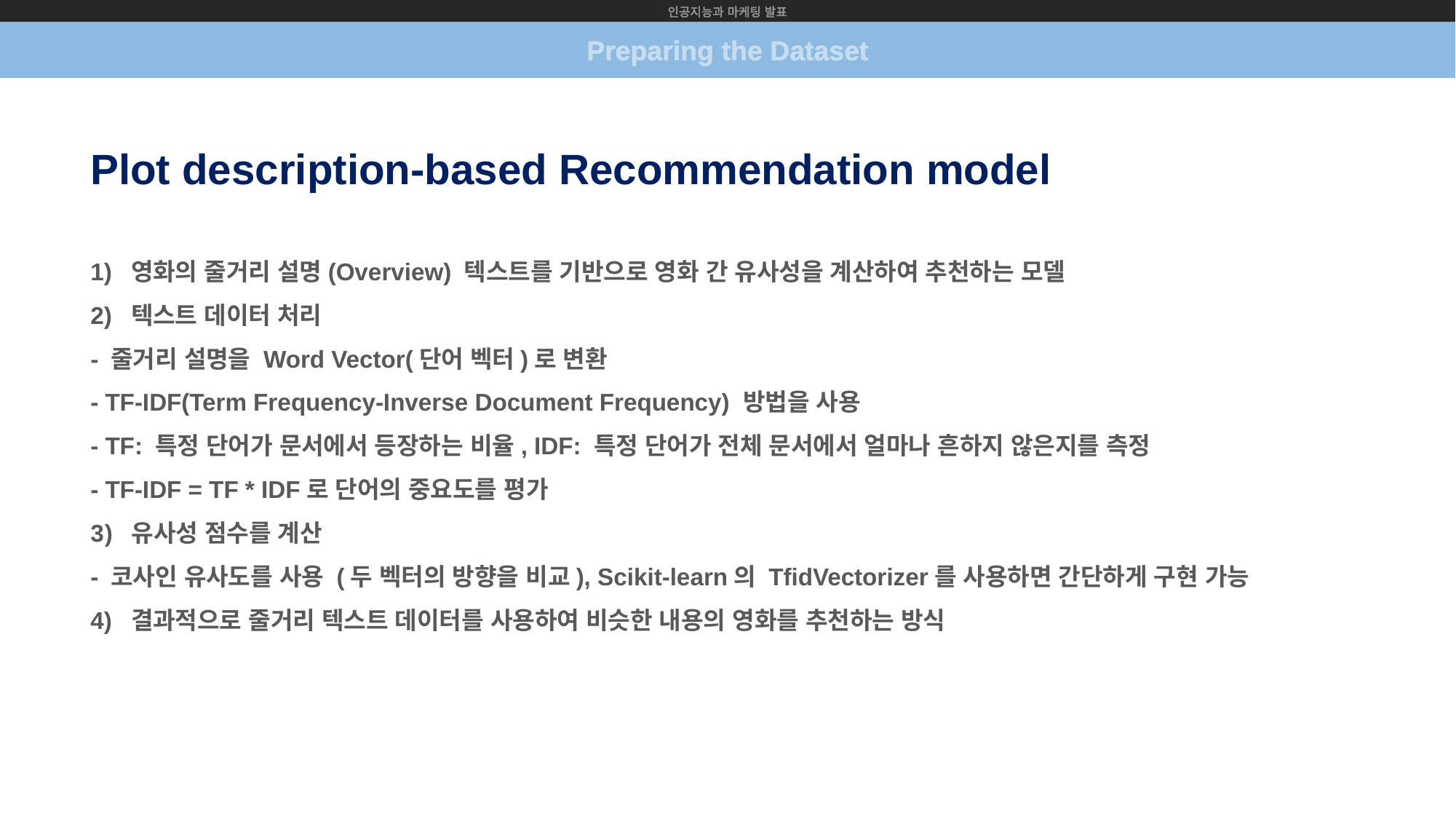

인공지능과 마케팅 발표

Preparing the Dataset
Plot description-based Recommendation model

1)  영화의 줄거리 설명(Overview) 텍스트를 기반으로 영화 간 유사성을 계산하여 추천하는 모델
2)  텍스트 데이터 처리
- 줄거리 설명을 Word Vector(단어 벡터)로 변환
- TF-IDF(Term Frequency-Inverse Document Frequency) 방법을 사용
- TF: 특정 단어가 문서에서 등장하는 비율, IDF: 특정 단어가 전체 문서에서 얼마나 흔하지 않은지를 측정
- TF-IDF = TF * IDF로 단어의 중요도를 평가
유사성 점수를 계산
- 코사인 유사도를 사용 (두 벡터의 방향을 비교), Scikit-learn의 TfidVectorizer를 사용하면 간단하게 구현 가능
4)  결과적으로 줄거리 텍스트 데이터를 사용하여 비슷한 내용의 영화를 추천하는 방식